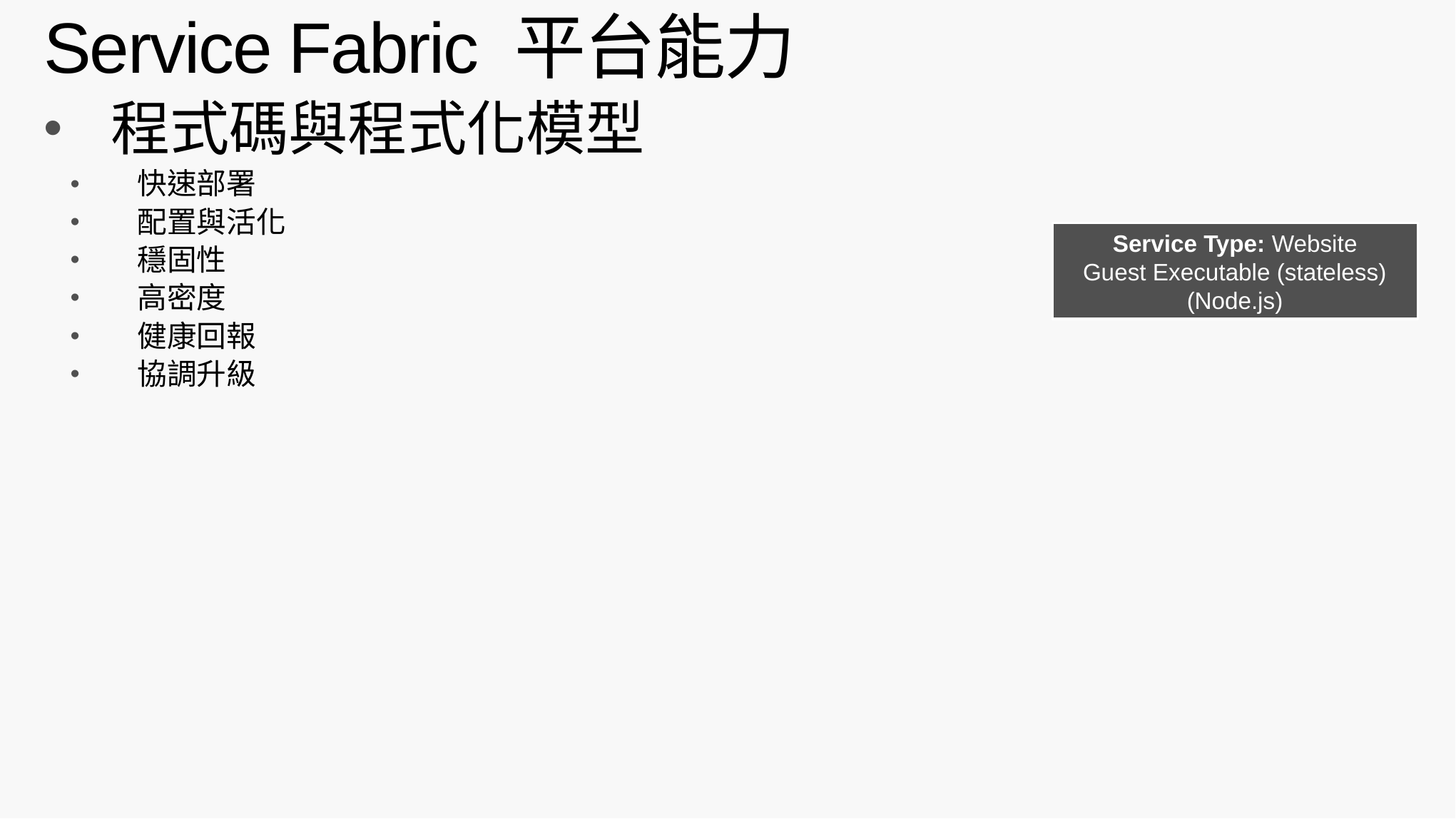

# Service Fabric 平台能力
程式碼與程式化模型
快速部署
配置與活化
穩固性
高密度
健康回報
協調升級
Service Type: Website
Guest Executable (stateless)
(Node.js)